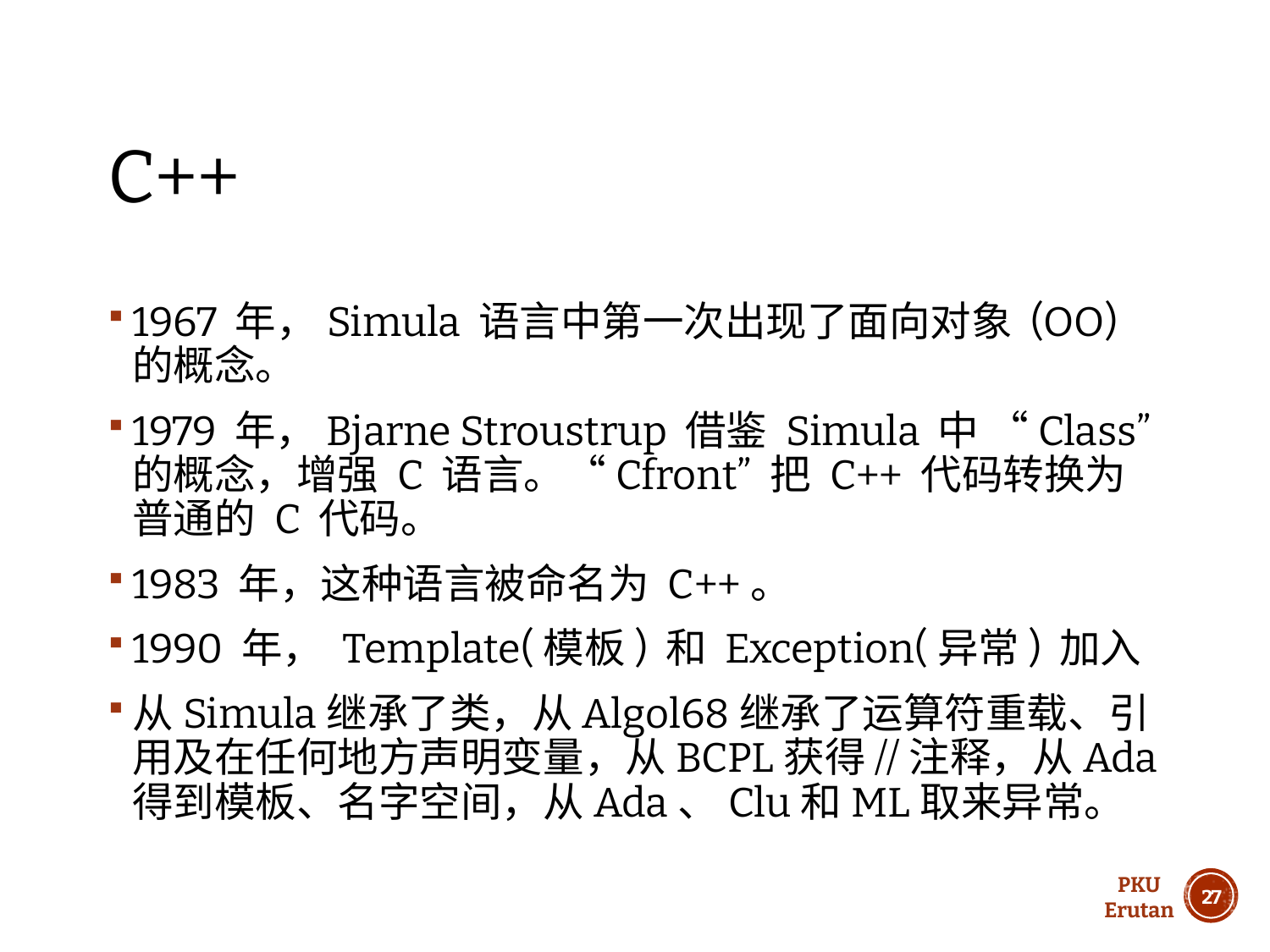

# C++
1967 年，Simula 语言中第一次出现了面向对象 (OO) 的概念。
1979 年，Bjarne Stroustrup 借鉴 Simula 中 “Class” 的概念，增强 C 语言。“Cfront” 把 C++ 代码转换为普通的 C 代码。
1983 年，这种语言被命名为 C++。
1990 年， Template(模板) 和 Exception(异常) 加入
从Simula继承了类，从Algol68继承了运算符重载、引用及在任何地方声明变量，从BCPL获得//注释，从Ada得到模板、名字空间，从Ada、Clu和ML取来异常。
PKU
Erutan
27